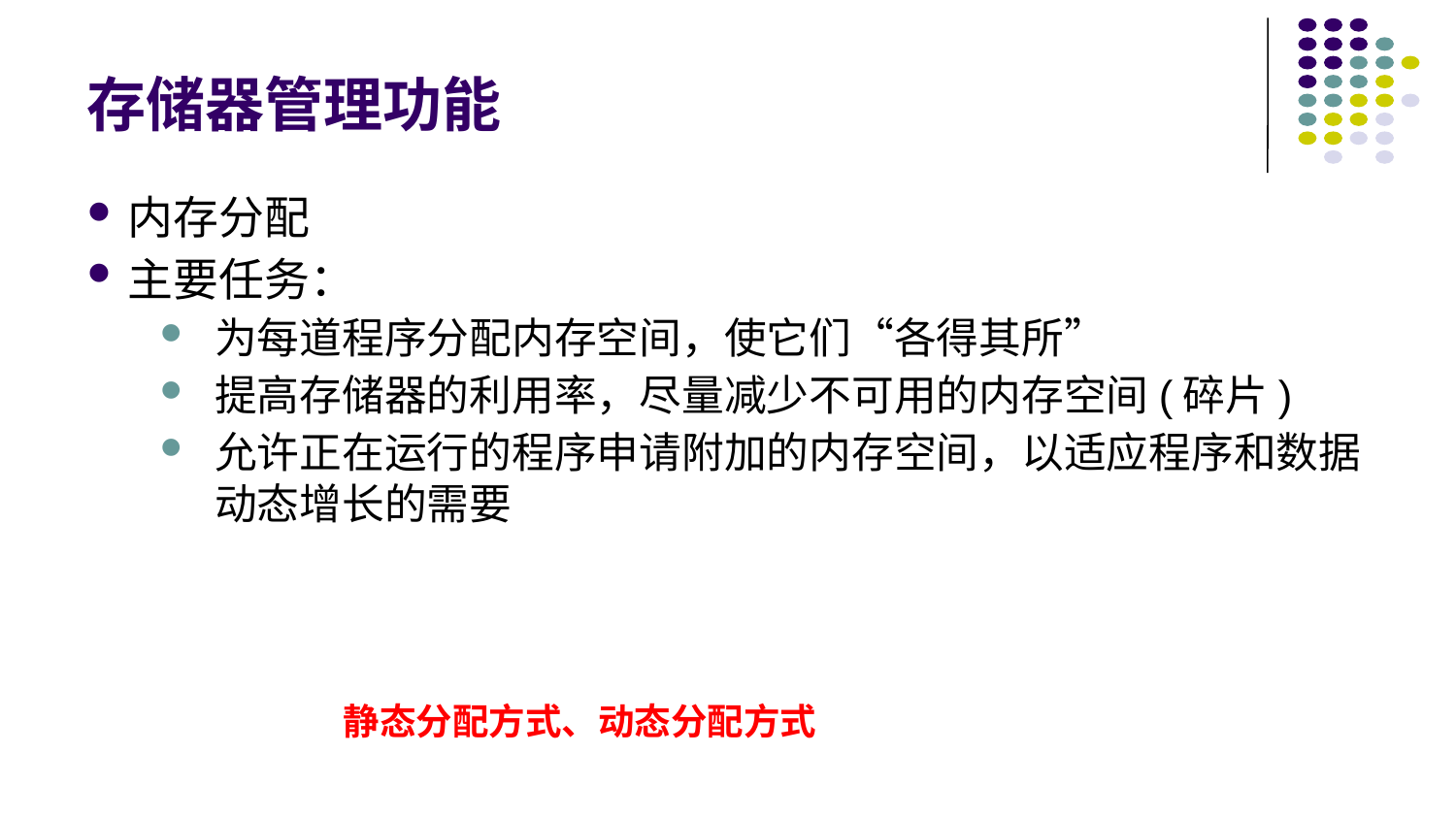

# 存储器管理功能
内存分配
主要任务：
为每道程序分配内存空间，使它们“各得其所”
提高存储器的利用率，尽量减少不可用的内存空间(碎片)
允许正在运行的程序申请附加的内存空间，以适应程序和数据动态增长的需要
静态分配方式、动态分配方式
68